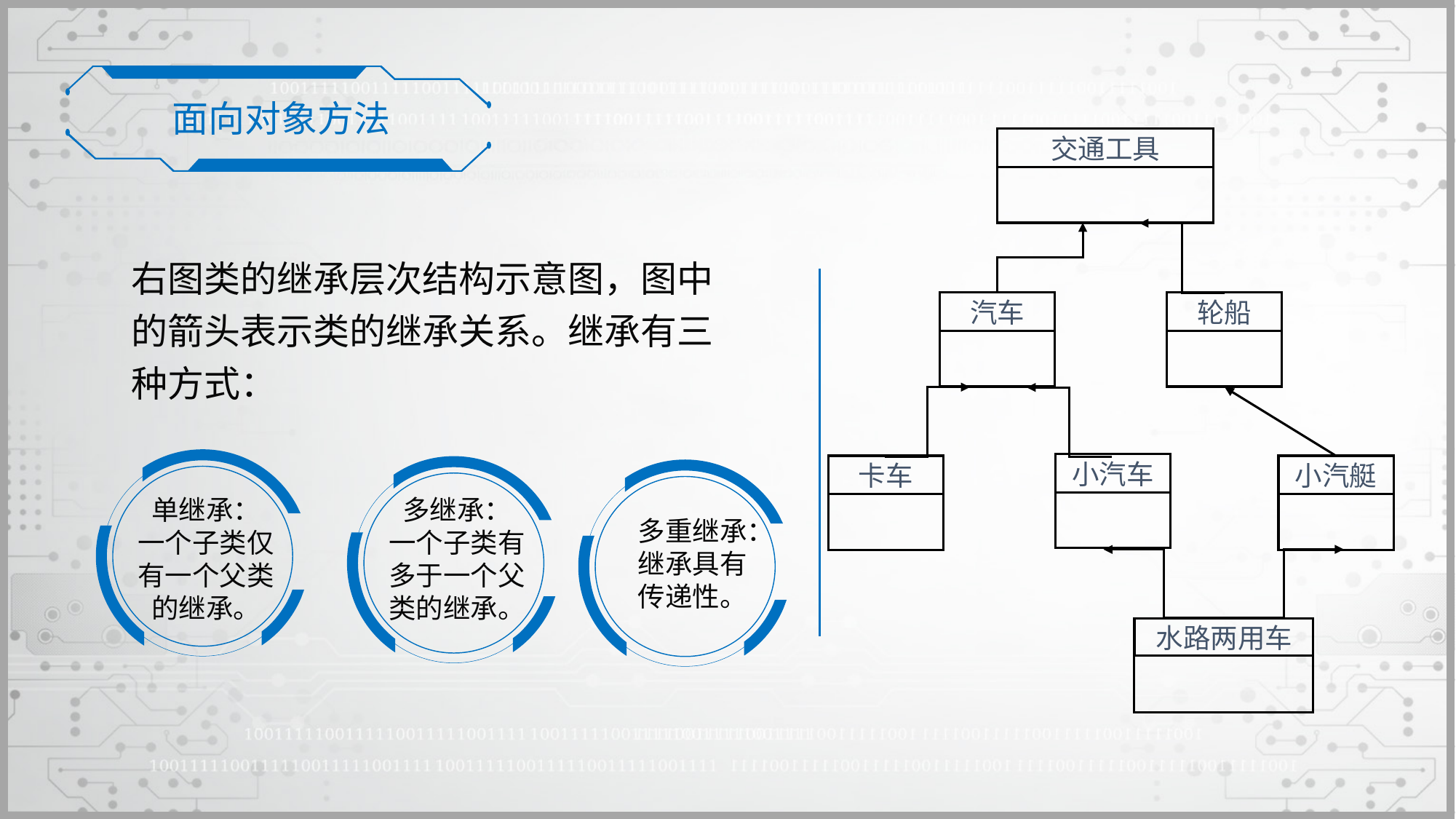

面向对象方法

交通工具

轮船

汽车

小汽车

小汽艇

卡车

水路两用车
右图类的继承层次结构示意图，图中的箭头表示类的继承关系。继承有三种方式：

单继承：
一个子类仅
有一个父类
的继承。

多继承：
一个子类有
多于一个父
类的继承。

多重继承：继承具有传递性。